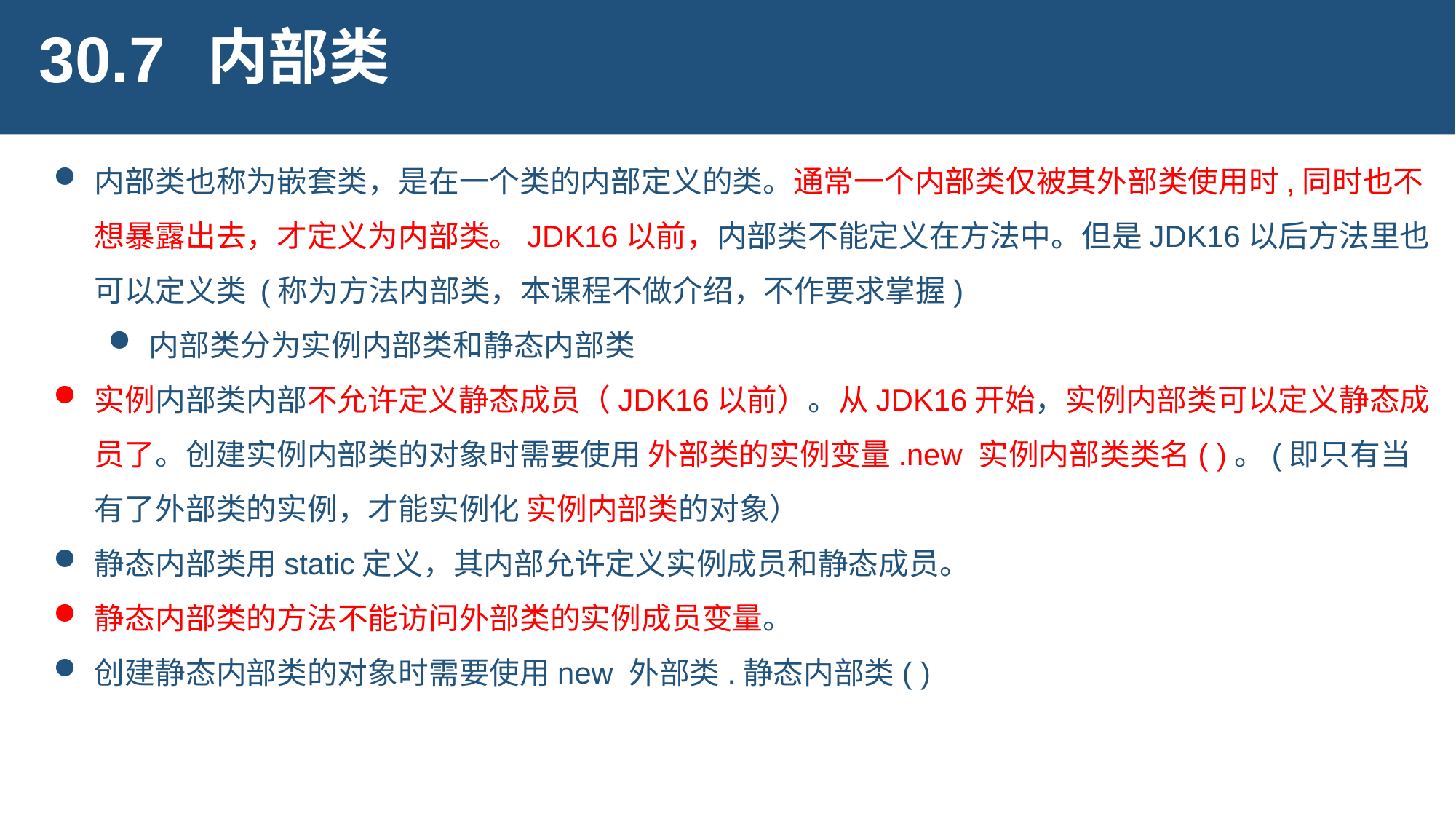

30.7
内部类
内部类也称为嵌套类，是在一个类的内部定义的类。通常一个内部类仅被其外部类使用时,同时也不想暴露出去，才定义为内部类。JDK16以前，内部类不能定义在方法中。但是JDK16以后方法里也可以定义类 (称为方法内部类，本课程不做介绍，不作要求掌握)
内部类分为实例内部类和静态内部类
实例内部类内部不允许定义静态成员（JDK16以前）。从JDK16开始，实例内部类可以定义静态成员了。创建实例内部类的对象时需要使用 外部类的实例变量.new 实例内部类类名( )。(即只有当有了外部类的实例，才能实例化 实例内部类的对象）
静态内部类用static定义，其内部允许定义实例成员和静态成员。
静态内部类的方法不能访问外部类的实例成员变量。
创建静态内部类的对象时需要使用new 外部类.静态内部类( )